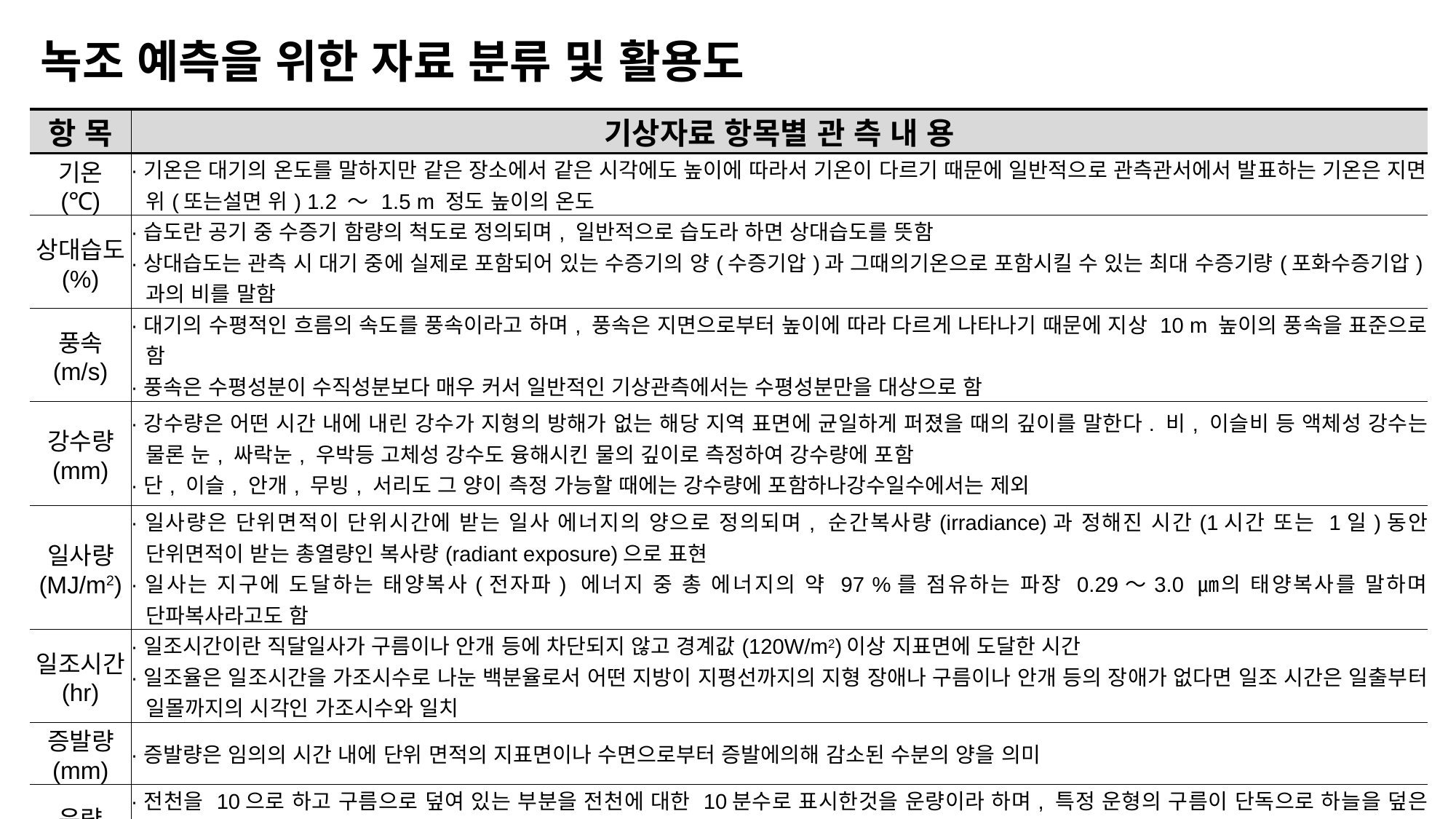

# 녹조 예측을 위한 자료 분류 및 활용도
| 항 목 | 기상자료 항목별 관 측 내 용 |
| --- | --- |
| 기온 (℃) | ∙기온은 대기의 온도를 말하지만 같은 장소에서 같은 시각에도 높이에 따라서 기온이 다르기 때문에 일반적으로 관측관서에서 발표하는 기온은 지면 위(또는설면 위) 1.2 ～ 1.5 m 정도 높이의 온도 |
| 상대습도 (%) | ∙습도란 공기 중 수증기 함량의 척도로 정의되며, 일반적으로 습도라 하면 상대습도를 뜻함 ∙상대습도는 관측 시 대기 중에 실제로 포함되어 있는 수증기의 양(수증기압)과 그때의기온으로 포함시킬 수 있는 최대 수증기량(포화수증기압)과의 비를 말함 |
| 풍속 (m/s) | ∙대기의 수평적인 흐름의 속도를 풍속이라고 하며, 풍속은 지면으로부터 높이에 따라 다르게 나타나기 때문에 지상 10 m 높이의 풍속을 표준으로 함 ∙풍속은 수평성분이 수직성분보다 매우 커서 일반적인 기상관측에서는 수평성분만을 대상으로 함 |
| 강수량 (mm) | ∙강수량은 어떤 시간 내에 내린 강수가 지형의 방해가 없는 해당 지역 표면에 균일하게 퍼졌을 때의 깊이를 말한다. 비, 이슬비 등 액체성 강수는 물론 눈, 싸락눈, 우박등 고체성 강수도 융해시킨 물의 깊이로 측정하여 강수량에 포함 ∙단, 이슬, 안개, 무빙, 서리도 그 양이 측정 가능할 때에는 강수량에 포함하나강수일수에서는 제외 |
| 일사량 (MJ/m2) | ∙일사량은 단위면적이 단위시간에 받는 일사 에너지의 양으로 정의되며, 순간복사량(irradiance)과 정해진 시간(1시간 또는 1일)동안 단위면적이 받는 총열량인 복사량(radiant exposure)으로 표현 ∙일사는 지구에 도달하는 태양복사(전자파) 에너지 중 총 에너지의 약 97 %를 점유하는 파장 0.29～3.0 ㎛의 태양복사를 말하며 단파복사라고도 함 |
| 일조시간 (hr) | ∙일조시간이란 직달일사가 구름이나 안개 등에 차단되지 않고 경계값(120W/m2)이상 지표면에 도달한 시간 ∙일조율은 일조시간을 가조시수로 나눈 백분율로서 어떤 지방이 지평선까지의 지형 장애나 구름이나 안개 등의 장애가 없다면 일조 시간은 일출부터 일몰까지의 시각인 가조시수와 일치 |
| 증발량 (mm) | ∙증발량은 임의의 시간 내에 단위 면적의 지표면이나 수면으로부터 증발에의해 감소된 수분의 양을 의미 |
| 운량 (1/10) | ∙전천을 10으로 하고 구름으로 덮여 있는 부분을 전천에 대한 10분수로 표시한것을 운량이라 하며, 특정 운형의 구름이 단독으로 하늘을 덮은 부분을 그 구름의 부분 운량이라 함 ∙전운량은 부분 운량의 합계가 아니며, 모든구름이 덮고 있는 부분의 천공에 대한 10분수이다. |